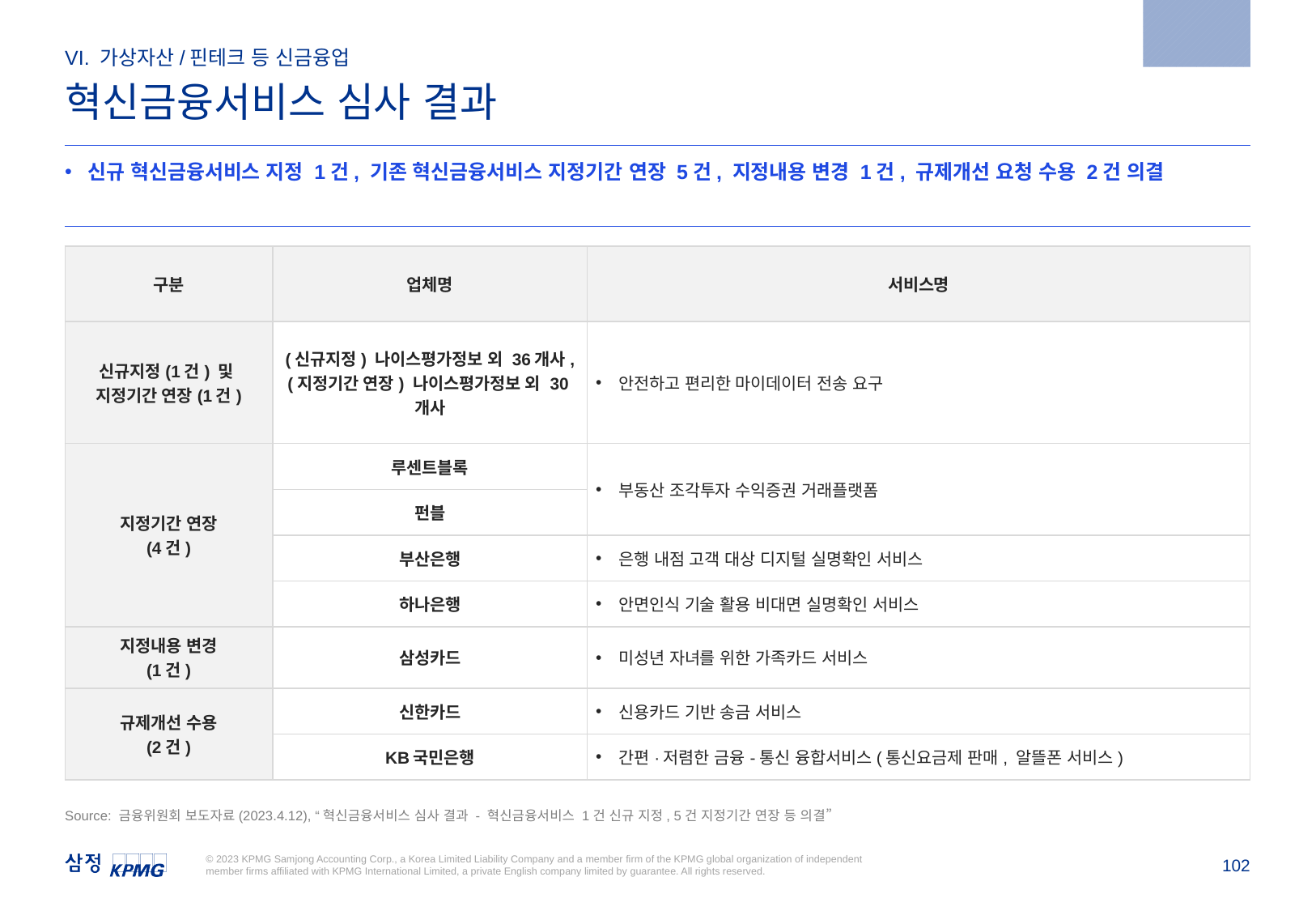

2023.4.12
VI. 가상자산/핀테크 등 신금융업
혁신금융서비스 심사 결과
신규 혁신금융서비스 지정 1건, 기존 혁신금융서비스 지정기간 연장 5건, 지정내용 변경 1건, 규제개선 요청 수용 2건 의결

| 구분 | 업체명 | 서비스명 |
| --- | --- | --- |
| 신규지정(1건) 및 지정기간 연장(1건) | (신규지정) 나이스평가정보 외 36개사, (지정기간 연장) 나이스평가정보 외 30개사 | 안전하고 편리한 마이데이터 전송 요구 |
| 지정기간 연장 (4건) | 루센트블록 | 부동산 조각투자 수익증권 거래플랫폼 |
|  | 펀블 |  |
|  | 부산은행 | 은행 내점 고객 대상 디지털 실명확인 서비스 |
|  | 하나은행 | 안면인식 기술 활용 비대면 실명확인 서비스 |
| 지정내용 변경 (1건) | 삼성카드 | 미성년 자녀를 위한 가족카드 서비스 |
| 규제개선 수용 (2건) | 신한카드 | 신용카드 기반 송금 서비스 |
|  | KB국민은행 | 간편·저렴한 금융-통신 융합서비스(통신요금제 판매, 알뜰폰 서비스) |
Source: 금융위원회 보도자료(2023.4.12), “혁신금융서비스 심사 결과 - 혁신금융서비스 1건 신규 지정, 5건 지정기간 연장 등 의결”